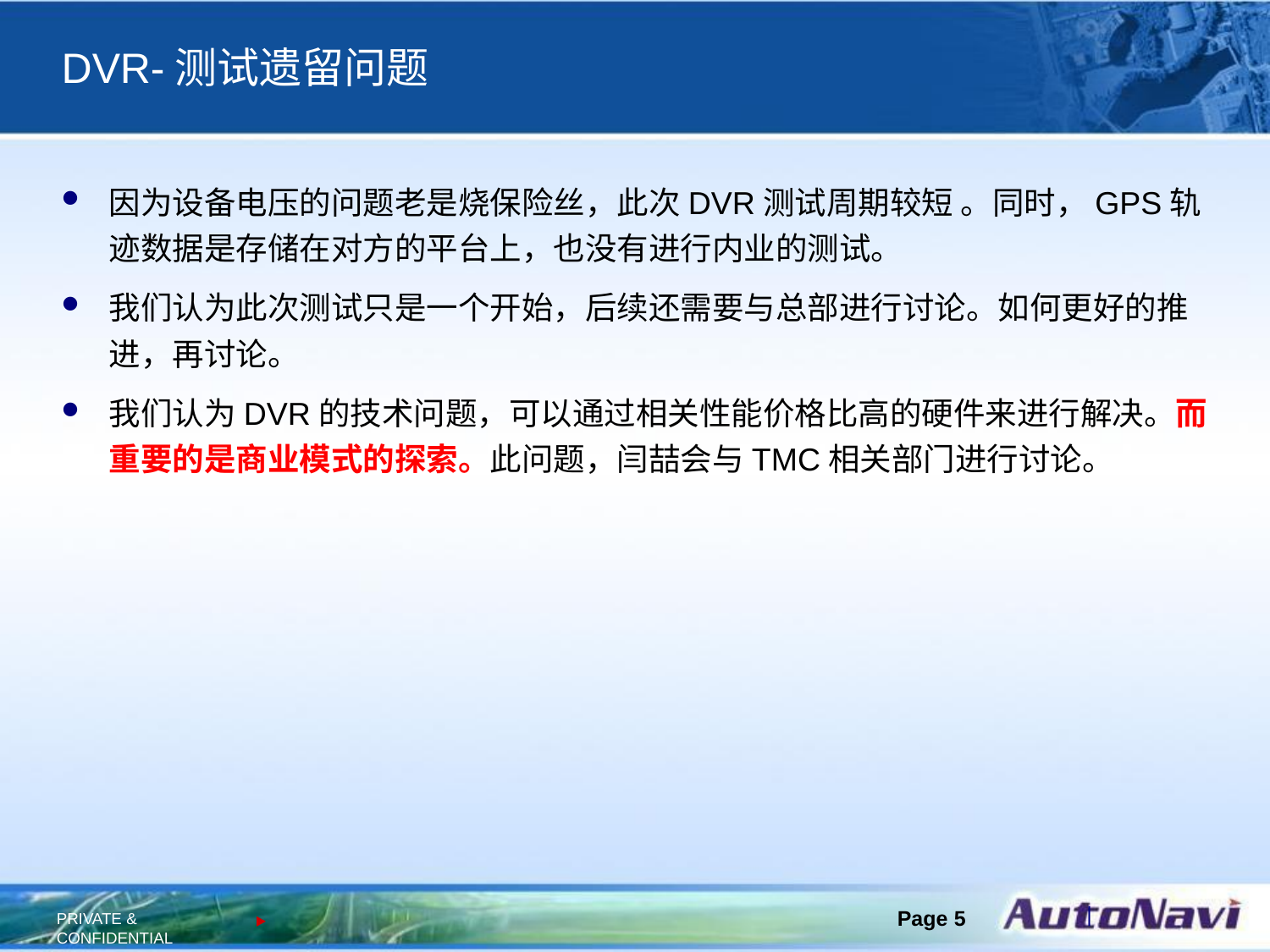

# DVR-测试遗留问题
因为设备电压的问题老是烧保险丝，此次DVR测试周期较短 。同时，GPS轨迹数据是存储在对方的平台上，也没有进行内业的测试。
我们认为此次测试只是一个开始，后续还需要与总部进行讨论。如何更好的推进，再讨论。
我们认为DVR的技术问题，可以通过相关性能价格比高的硬件来进行解决。而重要的是商业模式的探索。此问题，闫喆会与TMC相关部门进行讨论。